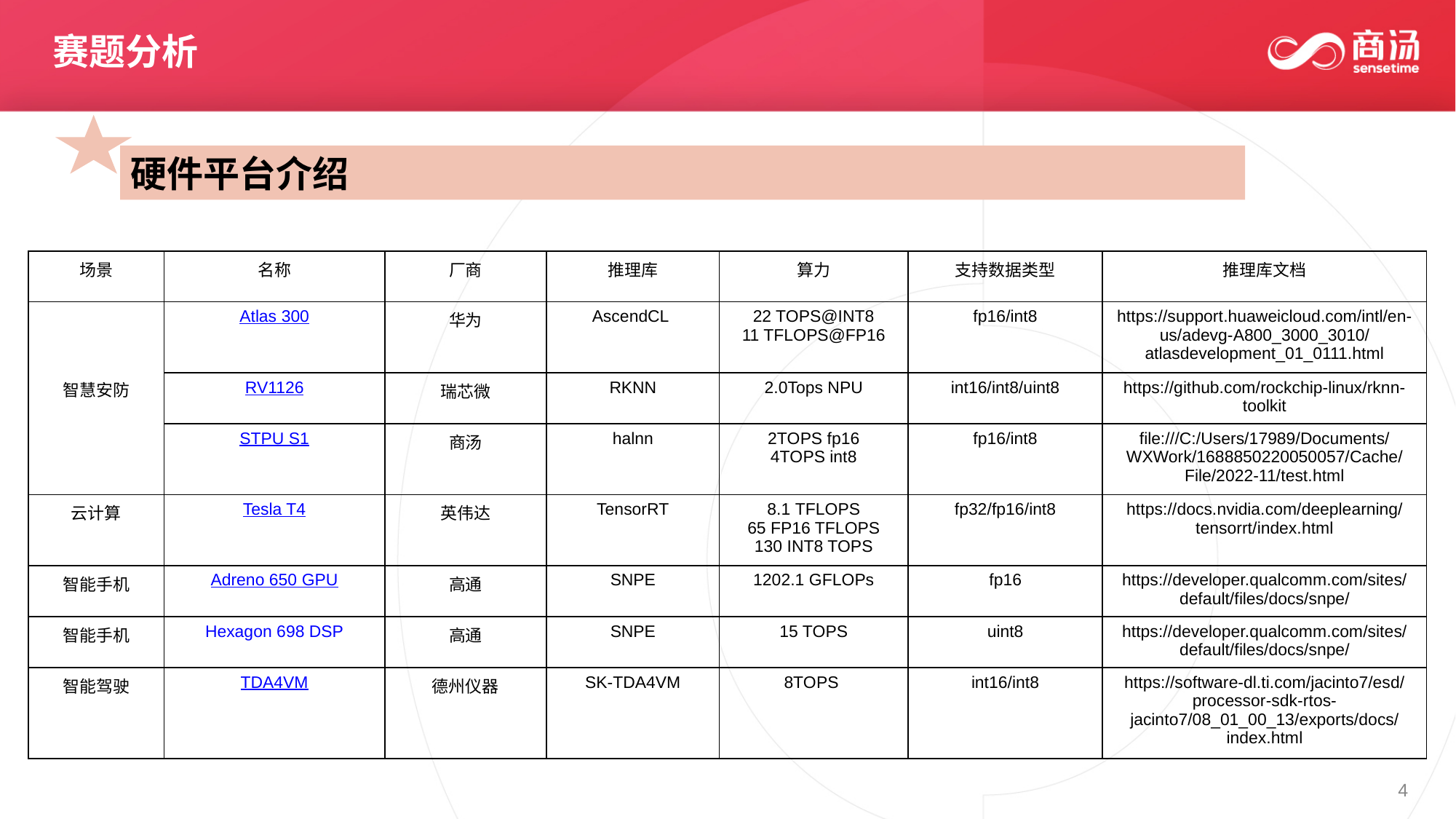

赛题分析

硬件平台介绍
| 场景 | 名称 | 厂商 | 推理库 | 算力 | 支持数据类型 | 推理库文档 |
| --- | --- | --- | --- | --- | --- | --- |
| 智慧安防 | Atlas 300 | 华为 | AscendCL | 22 TOPS@INT8 11 TFLOPS@FP16 | fp16/int8 | https://support.huaweicloud.com/intl/en-us/adevg-A800\_3000\_3010/atlasdevelopment\_01\_0111.html |
|  | RV1126 | 瑞芯微 | RKNN | 2.0Tops NPU | int16/int8/uint8 | https://github.com/rockchip-linux/rknn-toolkit |
|  | STPU S1 | 商汤 | halnn | 2TOPS fp16 4TOPS int8 | fp16/int8 | file:///C:/Users/17989/Documents/WXWork/1688850220050057/Cache/File/2022-11/test.html |
| 云计算 | Tesla T4 | 英伟达 | TensorRT | 8.1 TFLOPS 65 FP16 TFLOPS 130 INT8 TOPS | fp32/fp16/int8 | https://docs.nvidia.com/deeplearning/tensorrt/index.html |
| 智能手机 | Adreno 650 GPU | 高通 | SNPE | 1202.1 GFLOPs | fp16 | https://developer.qualcomm.com/sites/default/files/docs/snpe/ |
| 智能手机 | Hexagon 698 DSP | 高通 | SNPE | 15 TOPS | uint8 | https://developer.qualcomm.com/sites/default/files/docs/snpe/ |
| 智能驾驶 | TDA4VM | 德州仪器 | SK-TDA4VM | 8TOPS | int16/int8 | https://software-dl.ti.com/jacinto7/esd/processor-sdk-rtos-jacinto7/08\_01\_00\_13/exports/docs/index.html |
4